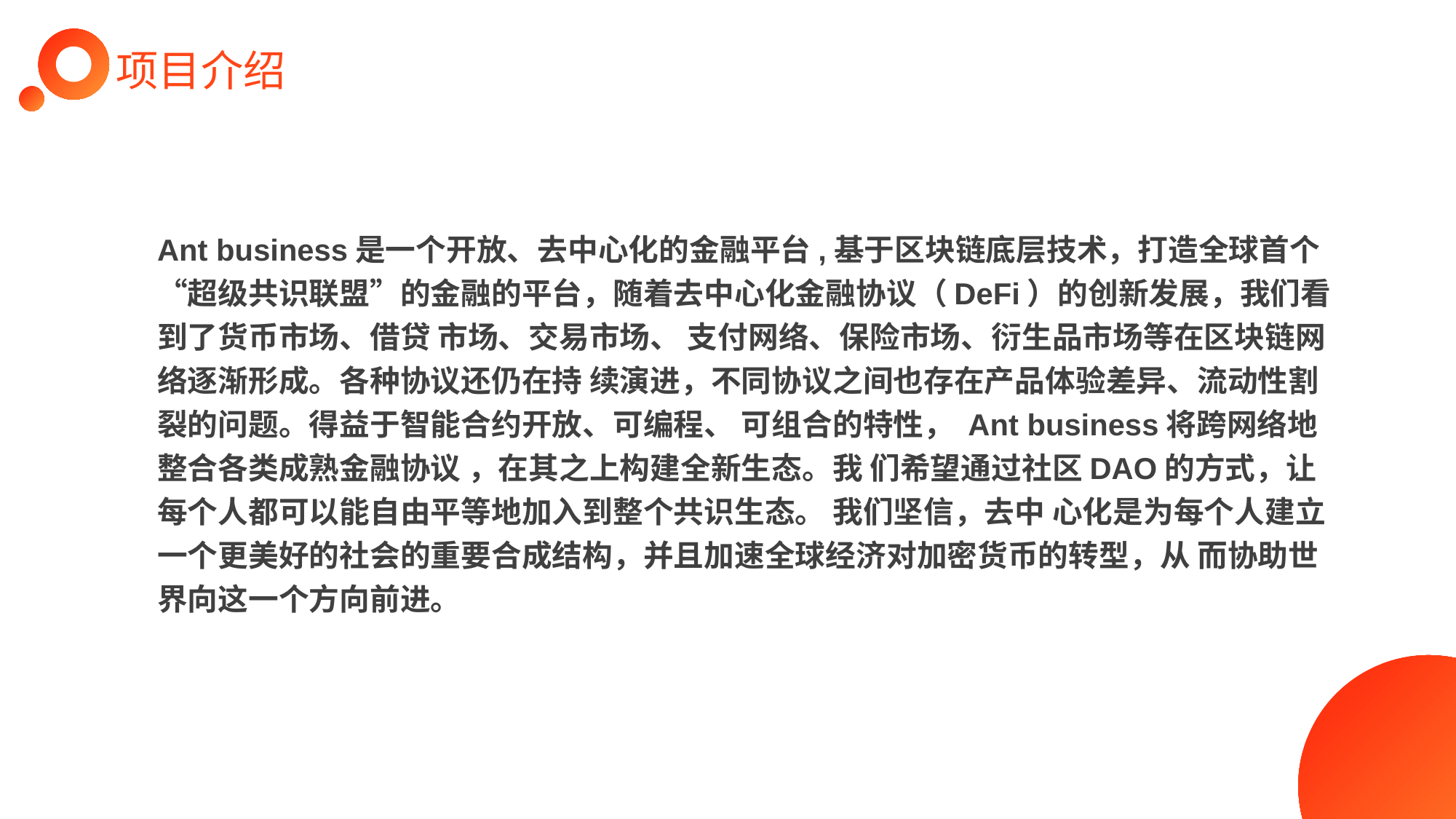

项目介绍

Ant business是一个开放、去中心化的金融平台,基于区块链底层技术，打造全球首个“超级共识联盟”的金融的平台，随着去中心化金融协议（DeFi）的创新发展，我们看到了货币市场、借贷 市场、交易市场、 支付网络、保险市场、衍生品市场等在区块链网络逐渐形成。各种协议还仍在持 续演进，不同协议之间也存在产品体验差异、流动性割裂的问题。得益于智能合约开放、可编程、 可组合的特性， Ant business将跨网络地整合各类成熟金融协议 ，在其之上构建全新生态。我 们希望通过社区DAO的方式，让每个人都可以能自由平等地加入到整个共识生态。 我们坚信，去中 心化是为每个人建立一个更美好的社会的重要合成结构，并且加速全球经济对加密货币的转型，从 而协助世界向这一个方向前进。
02.
03.
添加文字说明